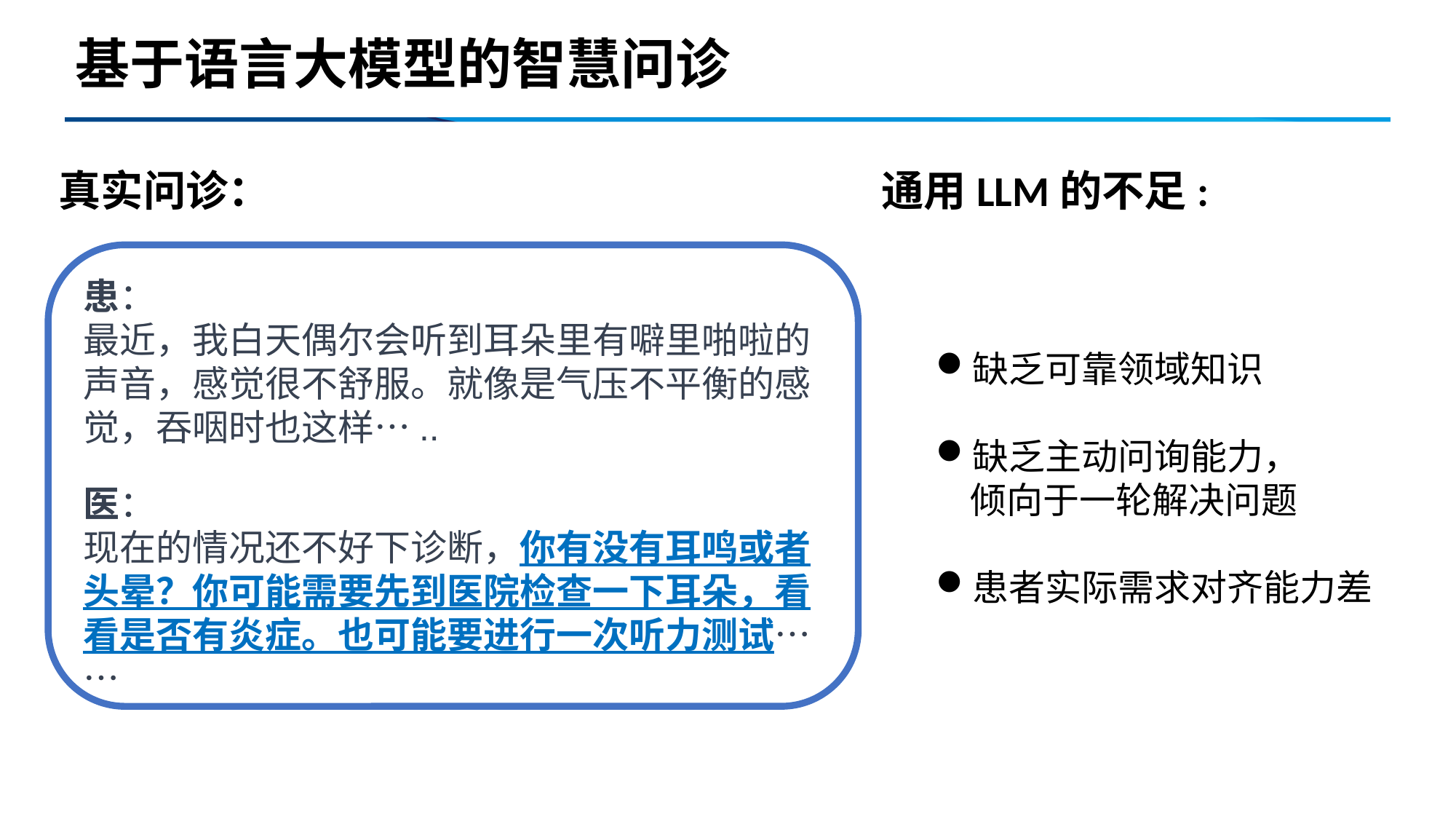

# 基于语言大模型的智慧问诊
真实问诊：
通用LLM的不足:

缺乏可靠领域知识

缺乏主动问询能力，
倾向于一轮解决问题

患者实际需求对齐能力差

患：
最近，我白天偶尔会听到耳朵里有噼里啪啦的声音，感觉很不舒服。就像是气压不平衡的感觉，吞咽时也这样…..
医：
现在的情况还不好下诊断，你有没有耳鸣或者头晕？你可能需要先到医院检查一下耳朵，看看是否有炎症。也可能要进行一次听力测试… …